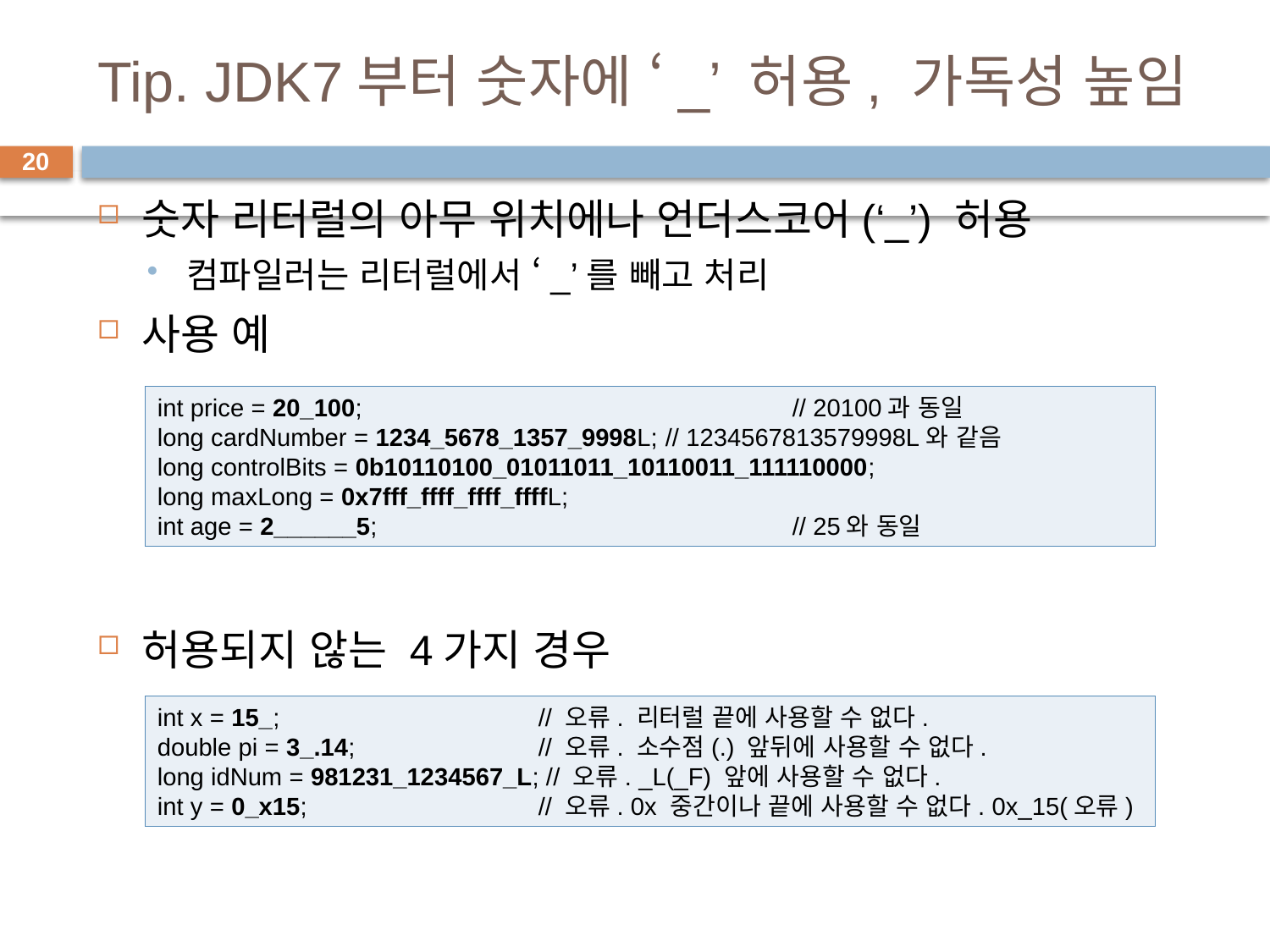

# Tip. JDK7부터 숫자에 ‘_’ 허용, 가독성 높임
20
숫자 리터럴의 아무 위치에나 언더스코어(‘_’) 허용
컴파일러는 리터럴에서 ‘_’를 빼고 처리
사용 예

허용되지 않는 4가지 경우

int price = 20_100; 				// 20100과 동일
long cardNumber = 1234_5678_1357_9998L; 	// 1234567813579998L와 같음
long controlBits = 0b10110100_01011011_10110011_111110000;
long maxLong = 0x7fff_ffff_ffff_ffffL;
int age = 2______5; 				// 25와 동일
int x = 15_; 		// 오류. 리터럴 끝에 사용할 수 없다.
double pi = 3_.14; 		// 오류. 소수점(.) 앞뒤에 사용할 수 없다.
long idNum = 981231_1234567_L; // 오류. _L(_F) 앞에 사용할 수 없다.
int y = 0_x15; 		// 오류. 0x 중간이나 끝에 사용할 수 없다. 0x_15(오류)